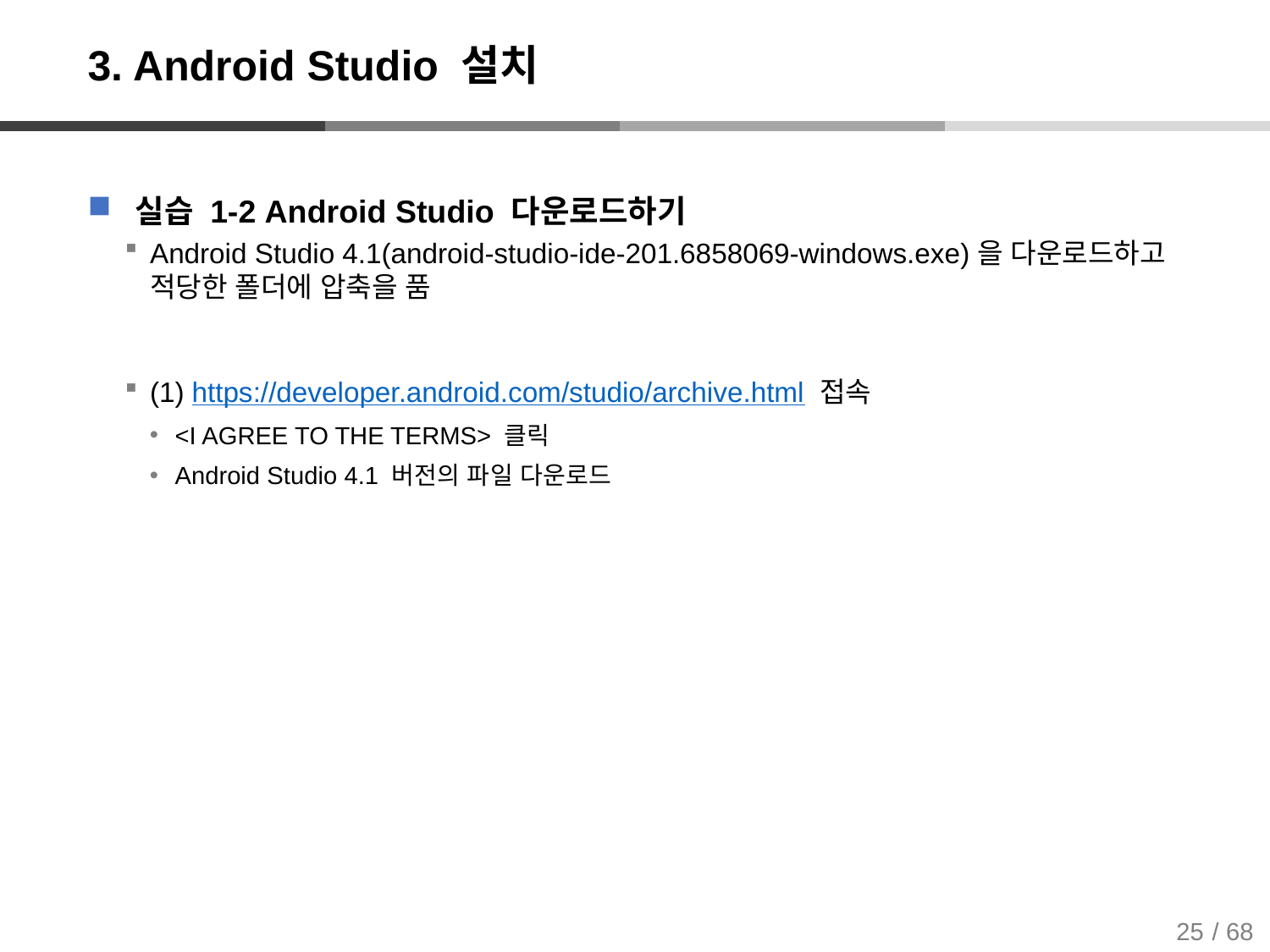

# 3. Android Studio 설치
실습 1-2 Android Studio 다운로드하기
Android Studio 4.1(android-studio-ide-201.6858069-windows.exe)을 다운로드하고 적당한 폴더에 압축을 품

(1) https://developer.android.com/studio/archive.html 접속
<I AGREE TO THE TERMS> 클릭
Android Studio 4.1 버전의 파일 다운로드